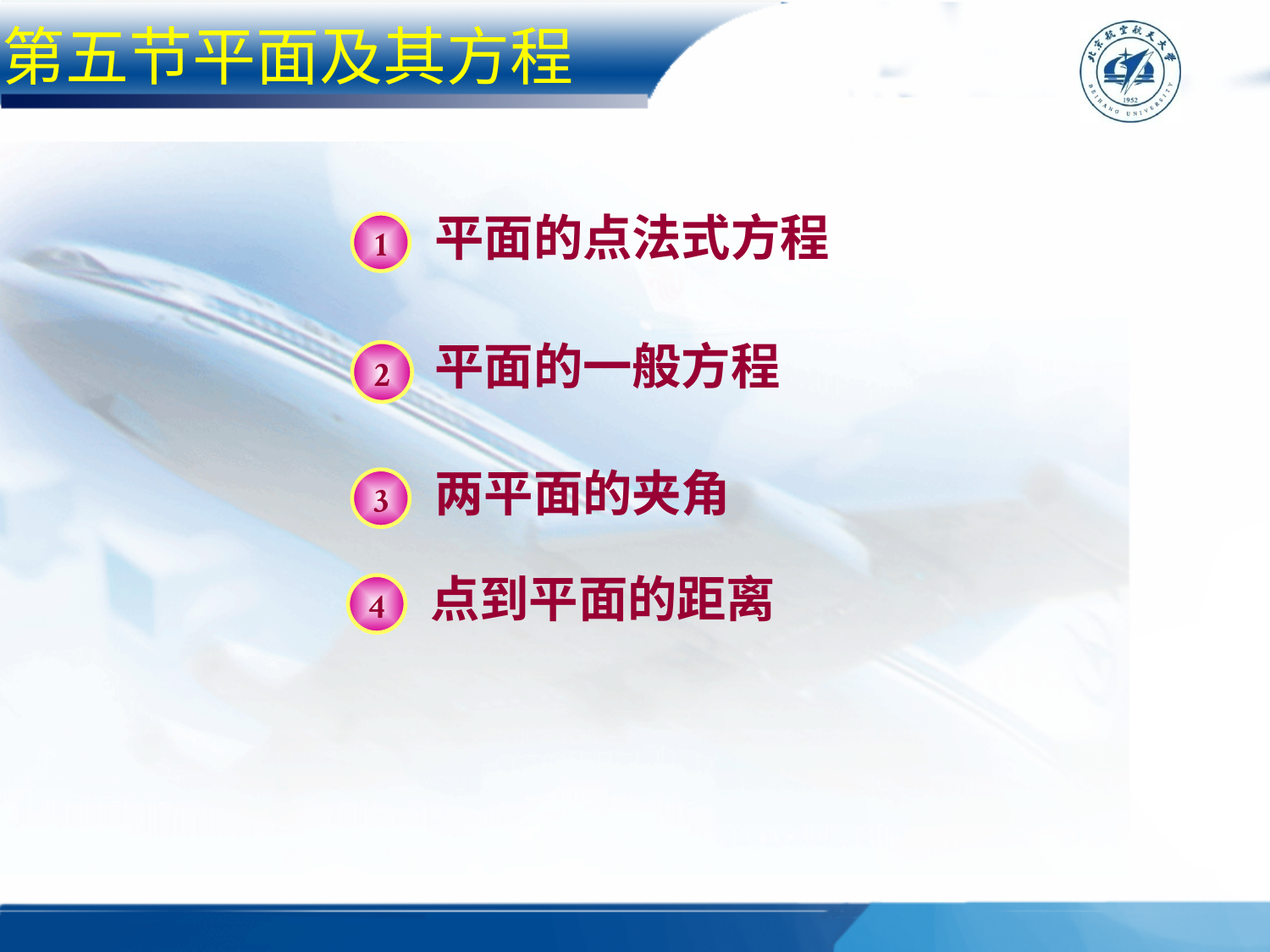

第五节平面及其方程
平面的点法式方程
1
平面的一般方程
2
两平面的夹角
3
点到平面的距离
4